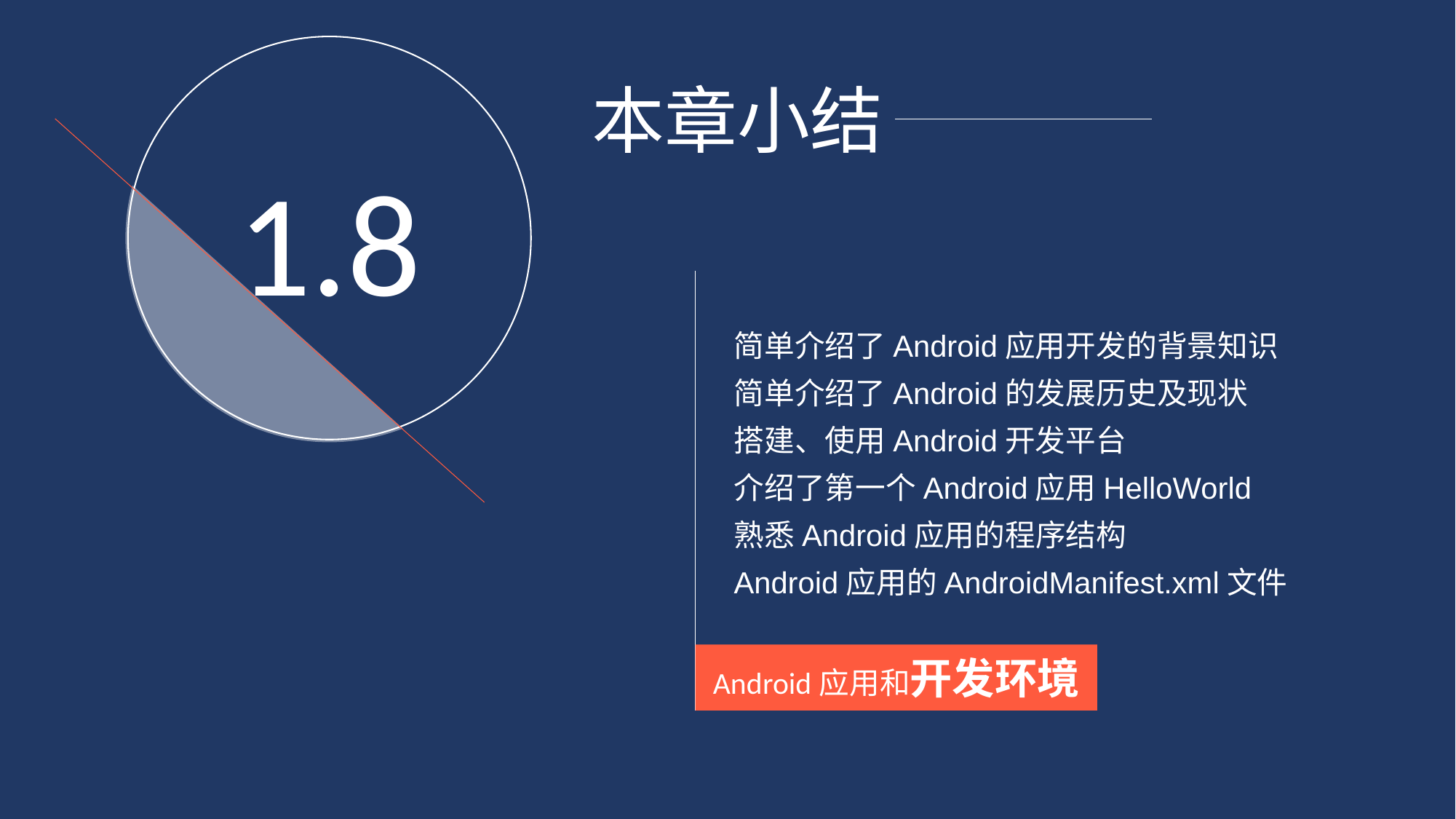

1.8
#
本章小结

简单介绍了Android应用开发的背景知识
简单介绍了Android的发展历史及现状
搭建、使用Android开发平台
介绍了第一个Android应用HelloWorld
熟悉Android应用的程序结构
Android应用的AndroidManifest.xml文件
Android应用和开发环境